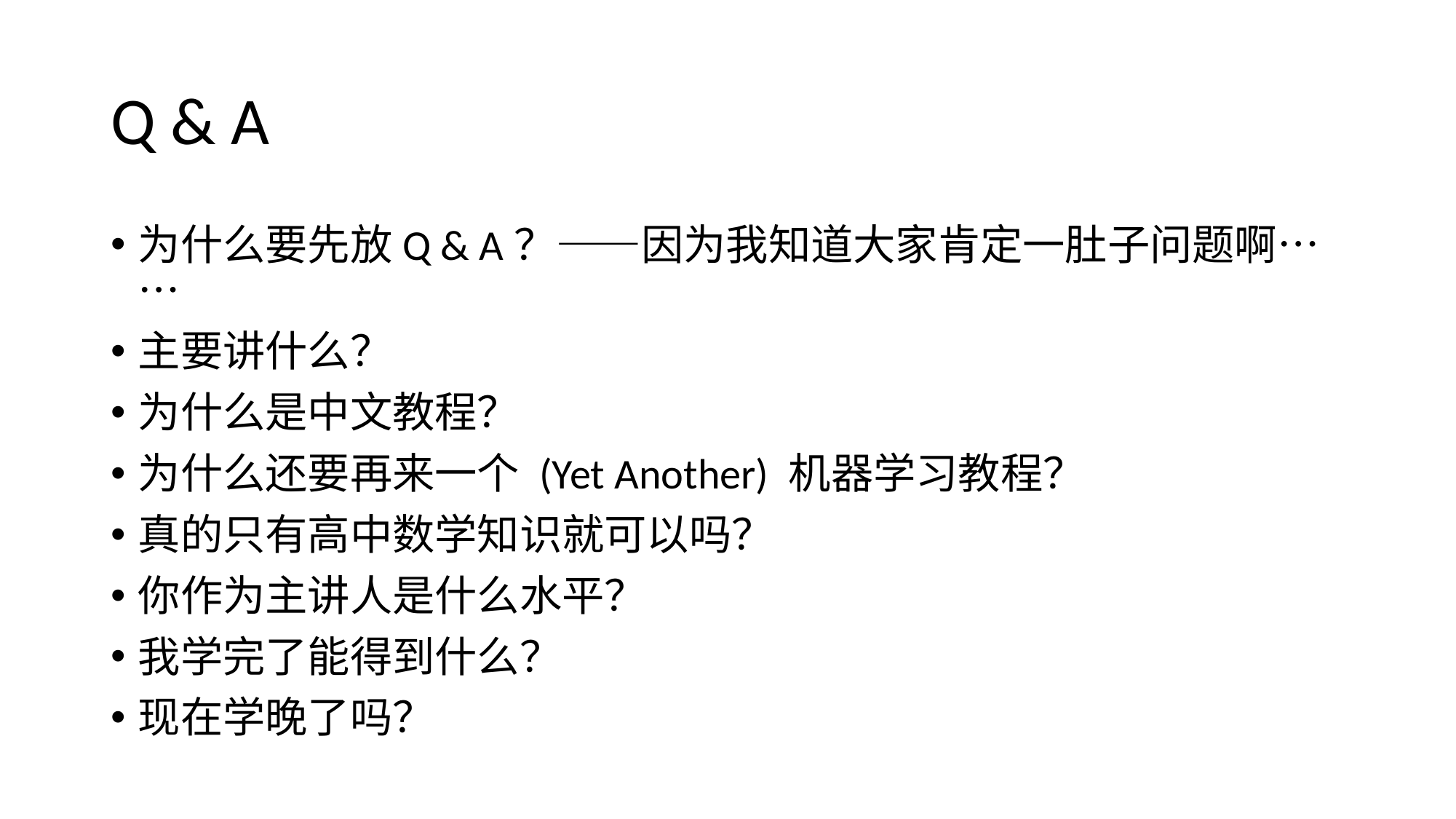

# Q & A
为什么要先放Q & A？——因为我知道大家肯定一肚子问题啊……
主要讲什么？
为什么是中文教程？
为什么还要再来一个 (Yet Another) 机器学习教程？
真的只有高中数学知识就可以吗？
你作为主讲人是什么水平？
我学完了能得到什么？
现在学晚了吗？